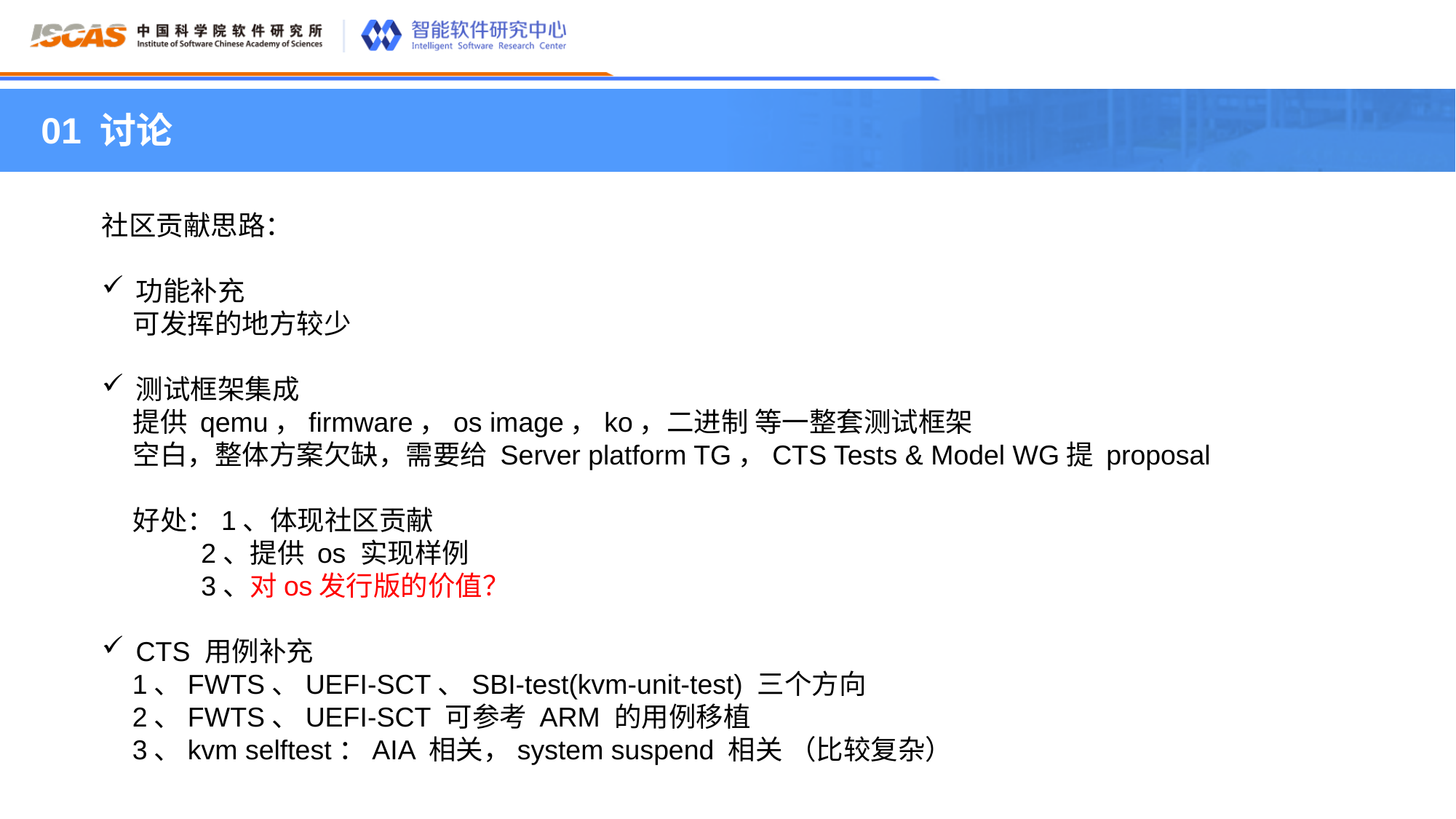

01 讨论
社区贡献思路：

功能补充
    可发挥的地方较少

测试框架集成
    提供 qemu，firmware，os image，ko，二进制 等一整套测试框架
    空白，整体方案欠缺，需要给 Server platform TG，CTS Tests & Model WG提 proposal

    好处：1、体现社区贡献
             2、提供 os 实现样例
             3、对os发行版的价值？

CTS 用例补充
    1、FWTS、UEFI-SCT、SBI-test(kvm-unit-test) 三个方向
    2、FWTS、UEFI-SCT 可参考 ARM 的用例移植
    3、kvm selftest：AIA 相关，system suspend 相关 （比较复杂）